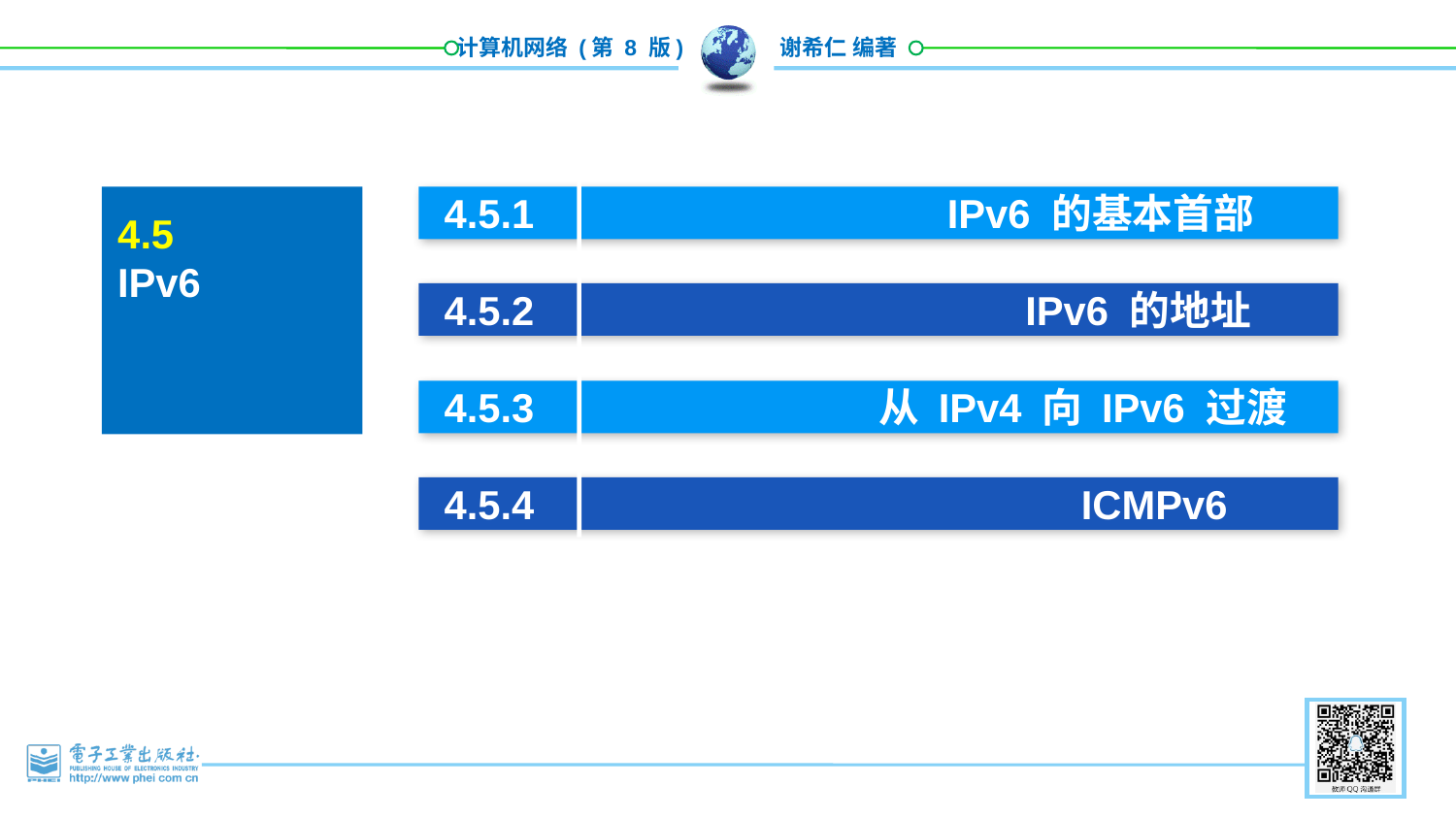

4.5.1                                     IPv6 的基本首部

4.5.2                                            IPv6 的地址

4.5.3                              从 IPv4 向 IPv6 过渡

4.5.4                                                 ICMPv6

4.5
IPv6